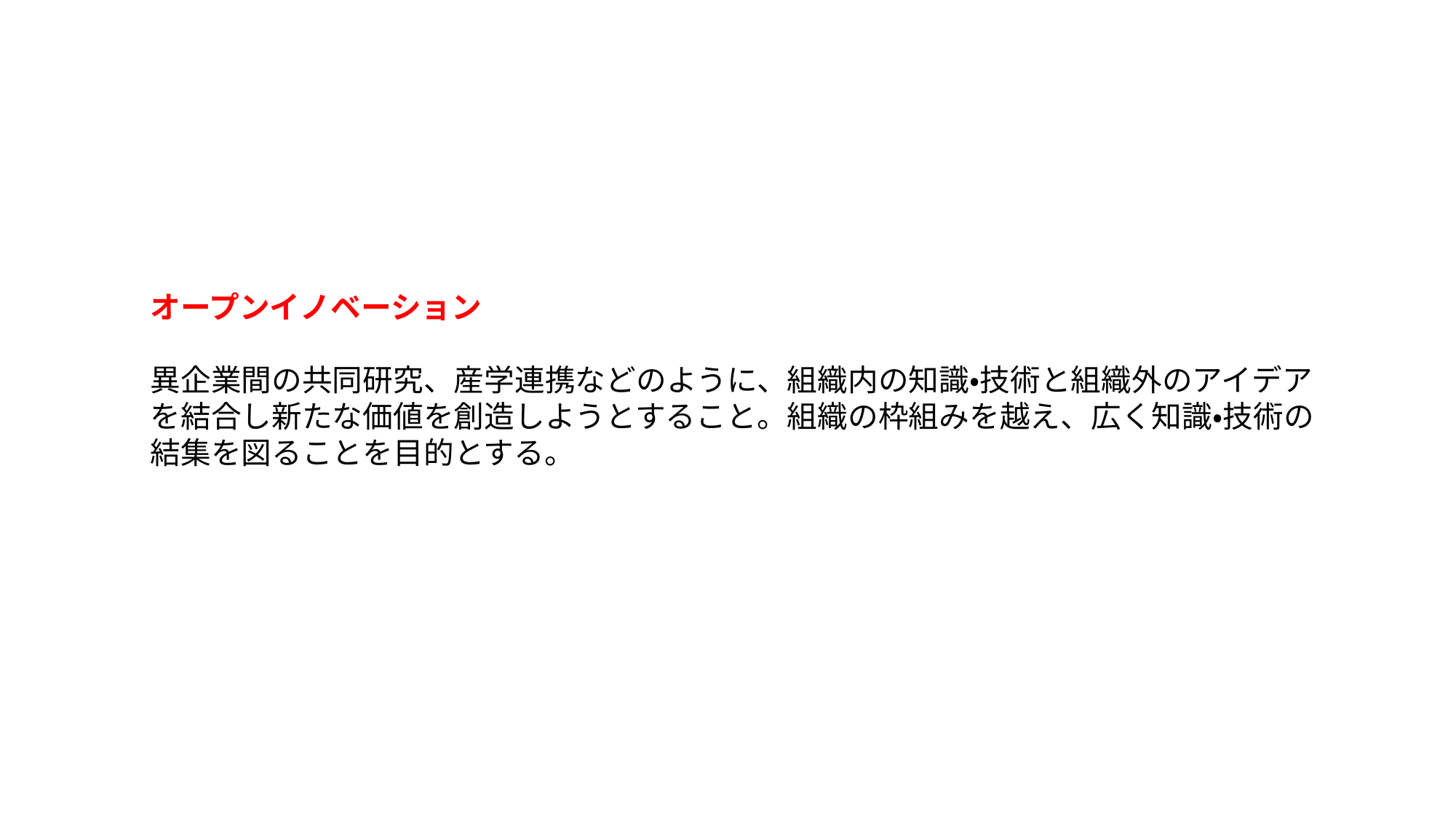

オープンイノベーション

異企業間の共同研究、産学連携などのように、組織内の知識・技術と組織外のアイデアを結合し新たな価値を創造しようとすること。組織の枠組みを越え、広く知識・技術の結集を図ることを目的とする。